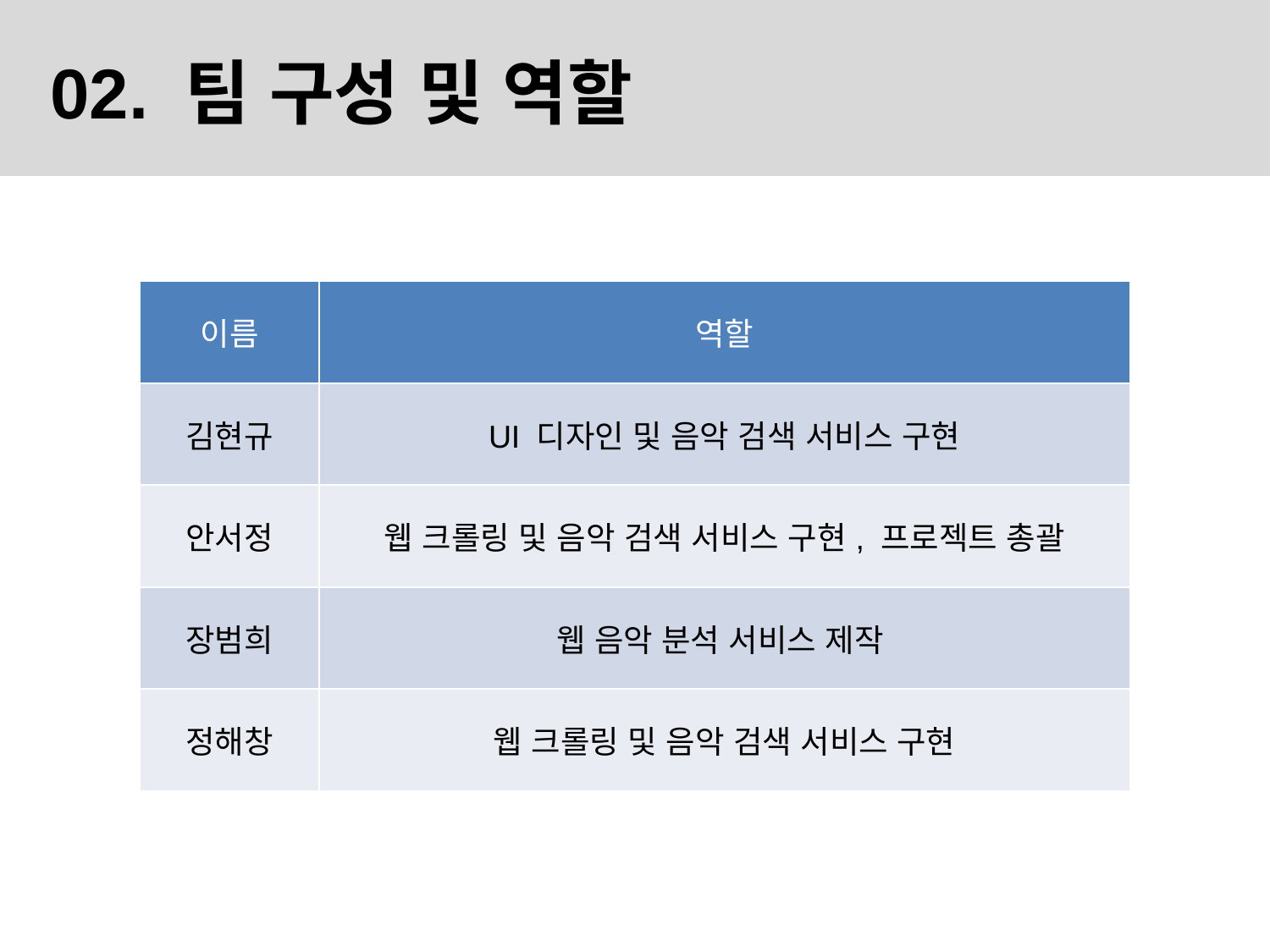

02. 팀 구성 및 역할
| 이름 | 역할 |
| --- | --- |
| 김현규 | UI 디자인 및 음악 검색 서비스 구현 |
| 안서정 | 웹 크롤링 및 음악 검색 서비스 구현, 프로젝트 총괄 |
| 장범희 | 웹 음악 분석 서비스 제작 |
| 정해창 | 웹 크롤링 및 음악 검색 서비스 구현 |